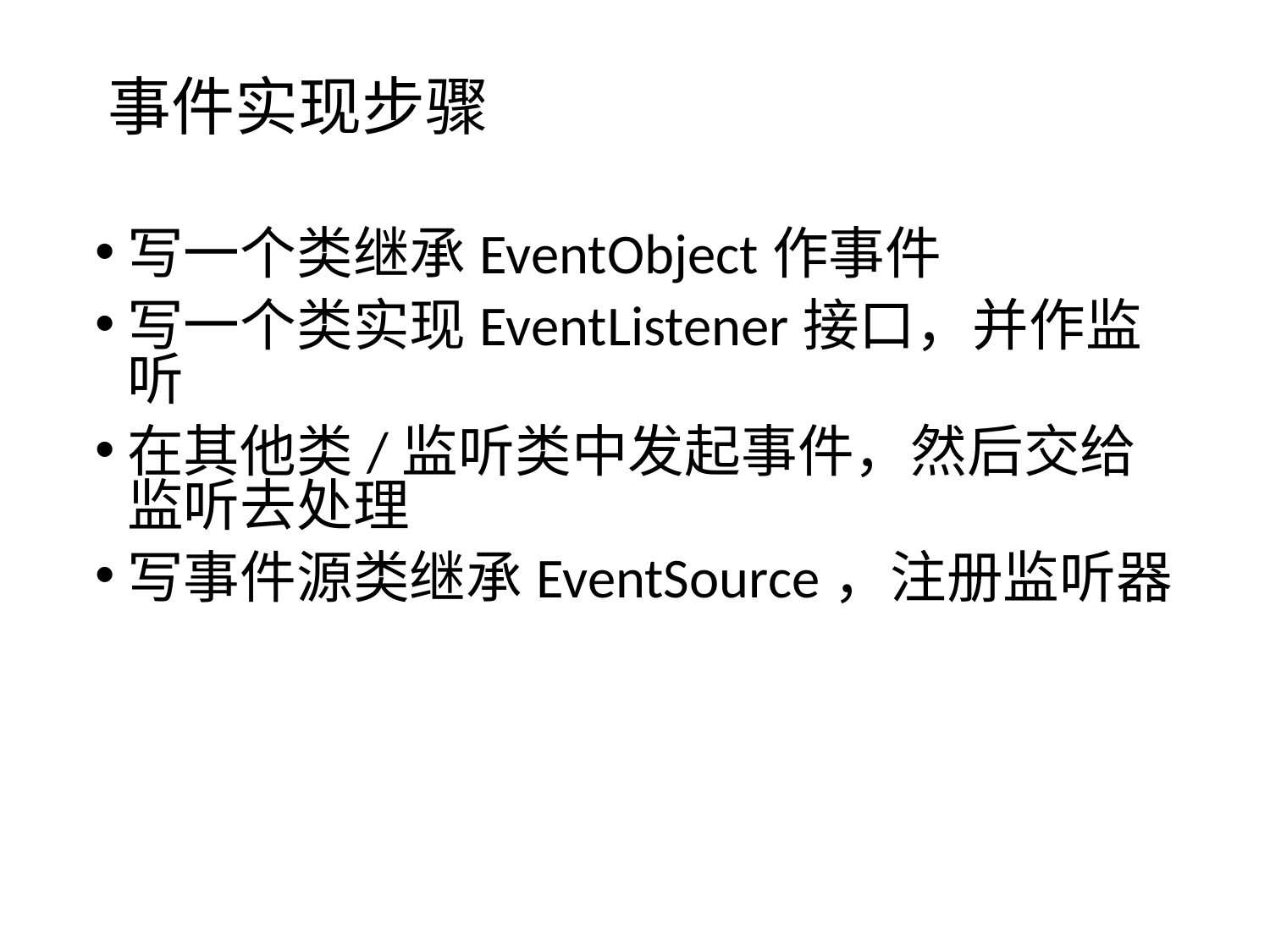

# 事件实现步骤
写一个类继承EventObject作事件
写一个类实现EventListener接口，并作监听
在其他类/监听类中发起事件，然后交给监听去处理
写事件源类继承EventSource，注册监听器